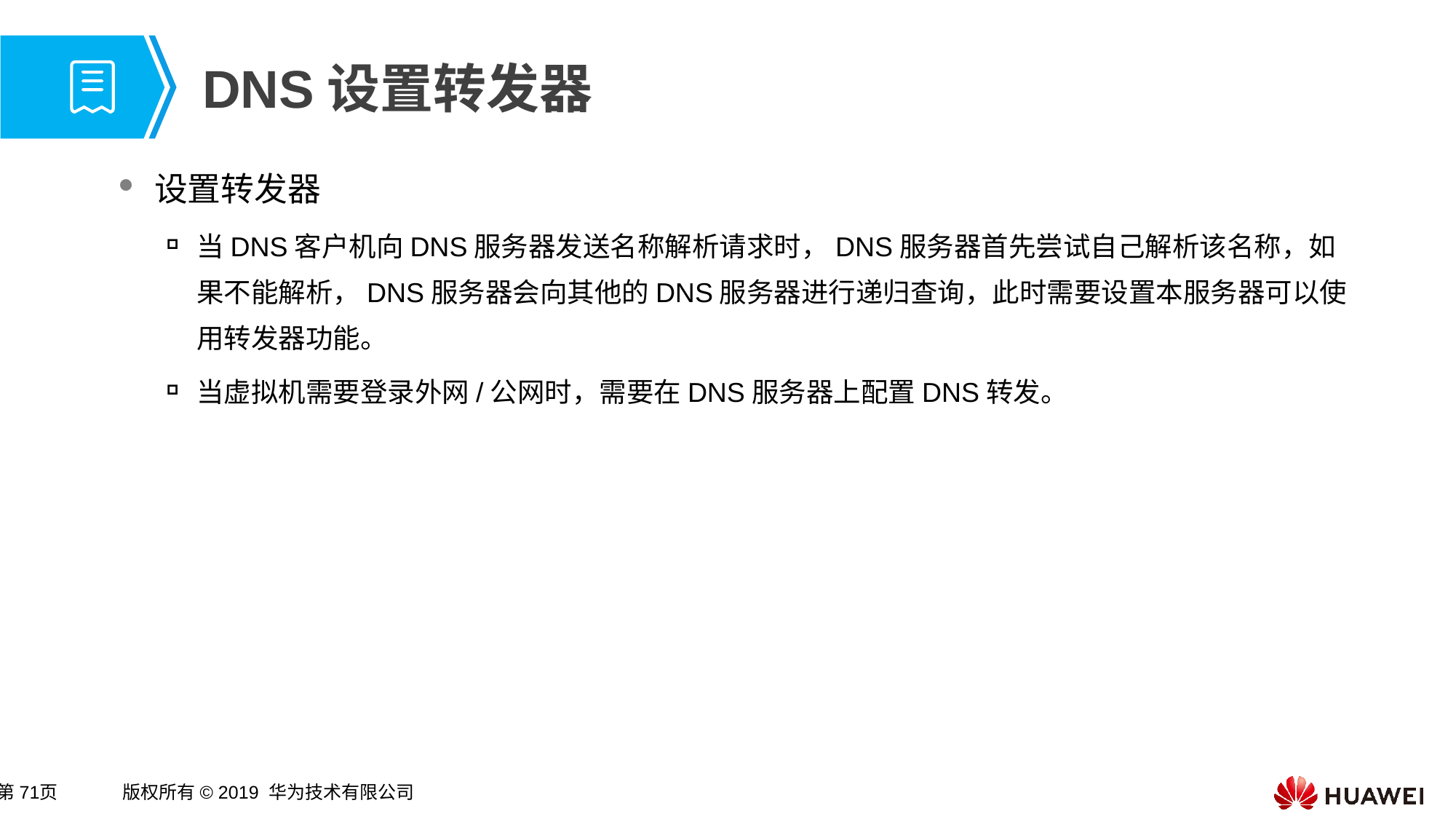

# DNS设置转发器
设置转发器
当DNS客户机向DNS服务器发送名称解析请求时，DNS服务器首先尝试自己解析该名称，如果不能解析，DNS服务器会向其他的DNS服务器进行递归查询，此时需要设置本服务器可以使用转发器功能。
当虚拟机需要登录外网/公网时，需要在DNS服务器上配置DNS转发。